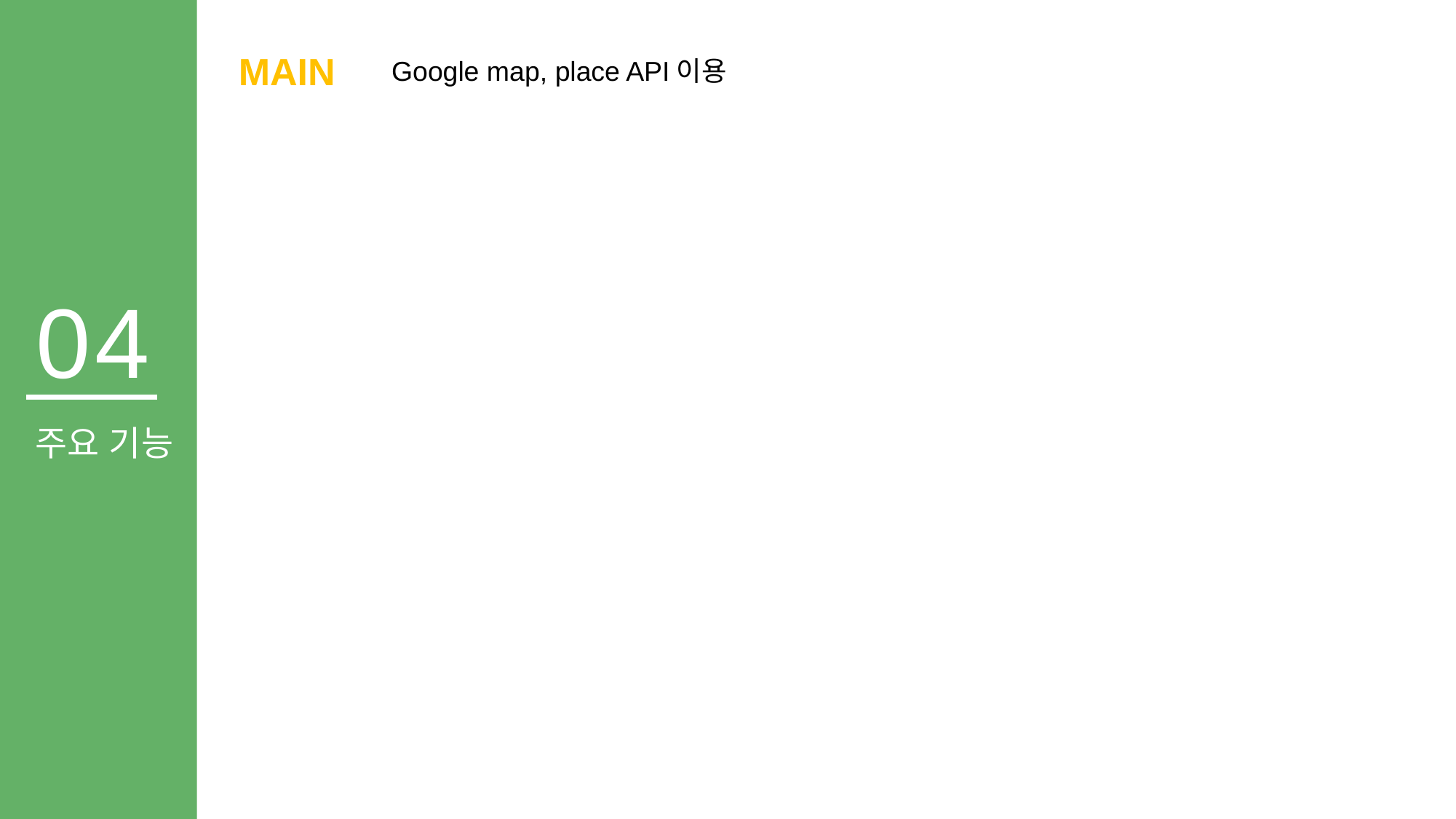

MAIN
Google map, place API이용
04
주요 기능